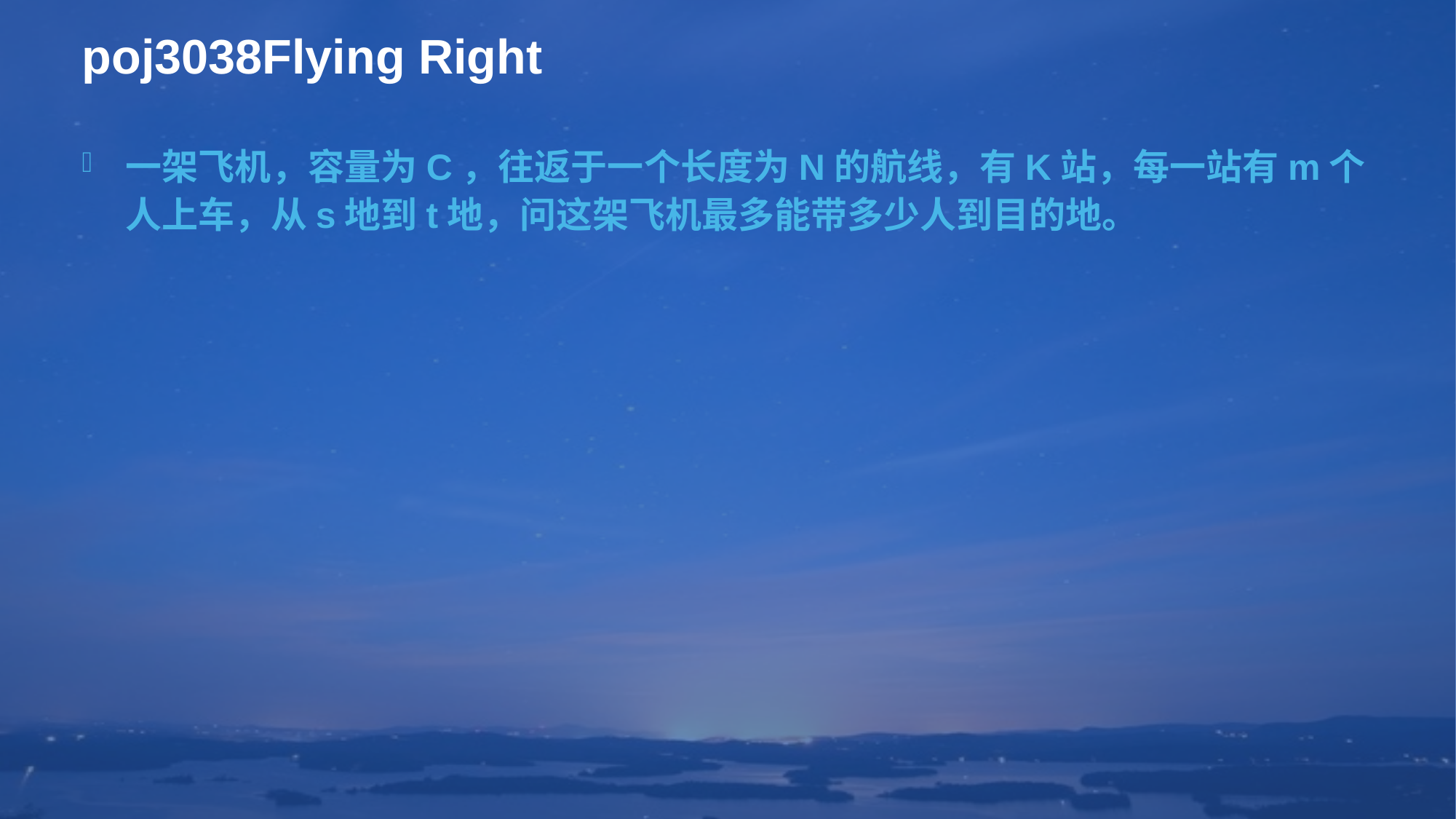

# poj3038Flying Right
一架飞机，容量为C，往返于一个长度为N的航线，有K站，每一站有m个人上车，从s地到t地，问这架飞机最多能带多少人到目的地。